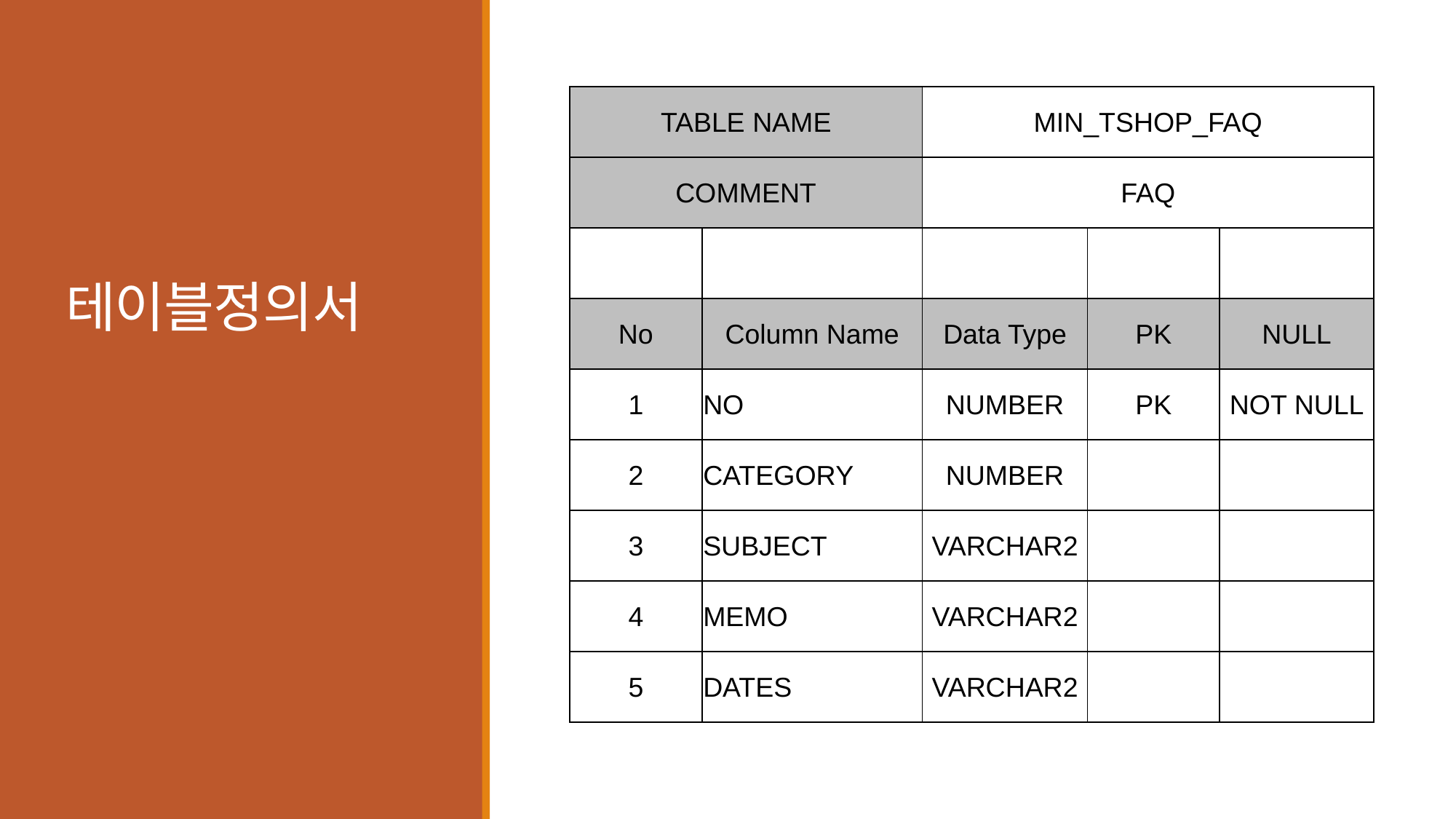

# 테이블정의서
| TABLE NAME |  | MIN\_TSHOP\_FAQ |  |  |
| --- | --- | --- | --- | --- |
| COMMENT |  | FAQ |  |  |
|  |  |  |  |  |
| No | Column Name | Data Type | PK | NULL |
| 1 | NO | NUMBER | PK | NOT NULL |
| 2 | CATEGORY | NUMBER |  |  |
| 3 | SUBJECT | VARCHAR2 |  |  |
| 4 | MEMO | VARCHAR2 |  |  |
| 5 | DATES | VARCHAR2 |  |  |